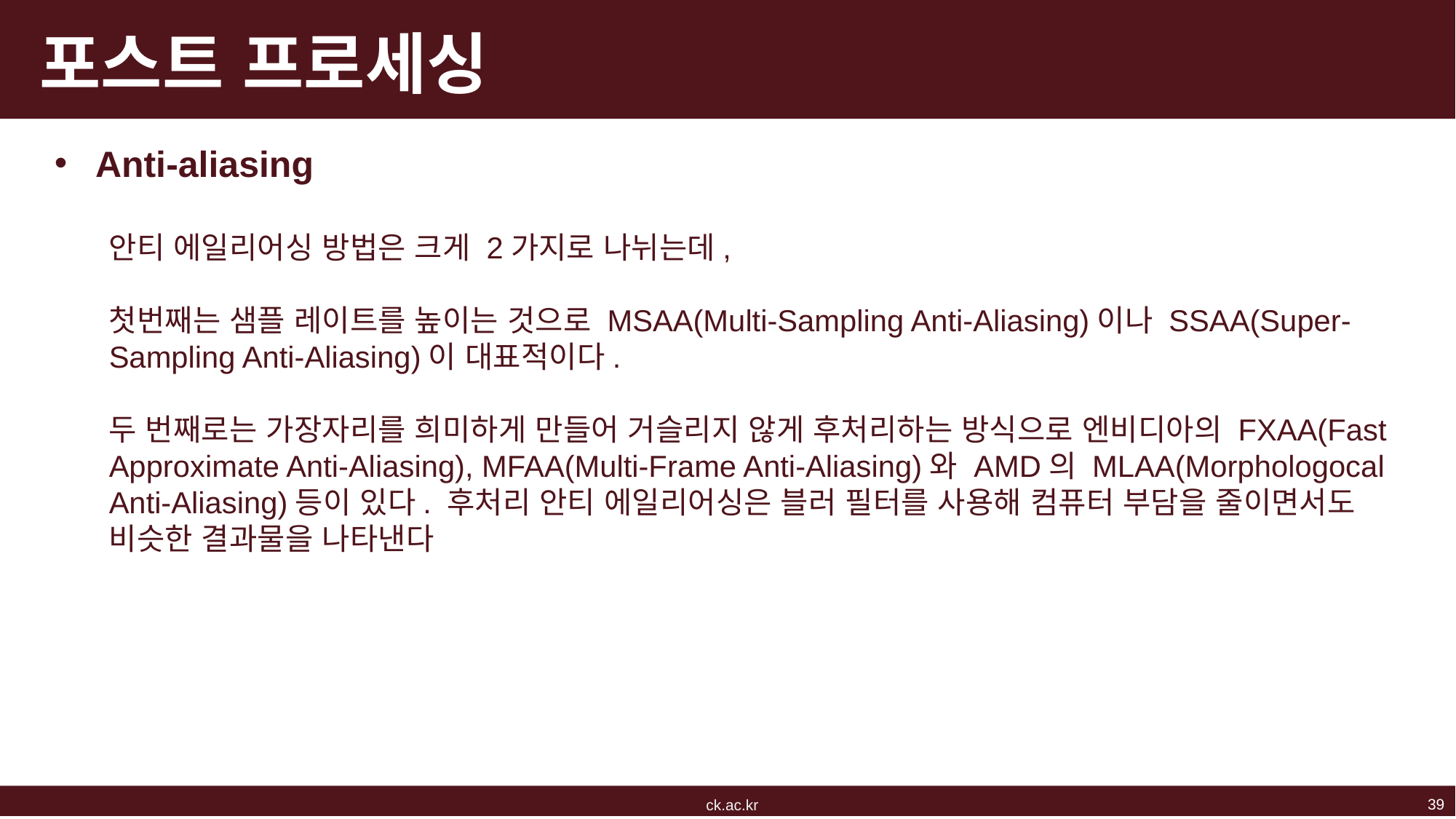

# 포스트 프로세싱
Anti-aliasing

안티 에일리어싱 방법은 크게 2가지로 나뉘는데,

첫번째는 샘플 레이트를 높이는 것으로 MSAA(Multi-Sampling Anti-Aliasing)이나 SSAA(Super-Sampling Anti-Aliasing)이 대표적이다.

두 번째로는 가장자리를 희미하게 만들어 거슬리지 않게 후처리하는 방식으로 엔비디아의 FXAA(Fast Approximate Anti-Aliasing), MFAA(Multi-Frame Anti-Aliasing)와 AMD의 MLAA(Morphologocal Anti-Aliasing)등이 있다. 후처리 안티 에일리어싱은 블러 필터를 사용해 컴퓨터 부담을 줄이면서도 비슷한 결과물을 나타낸다
39
ck.ac.kr